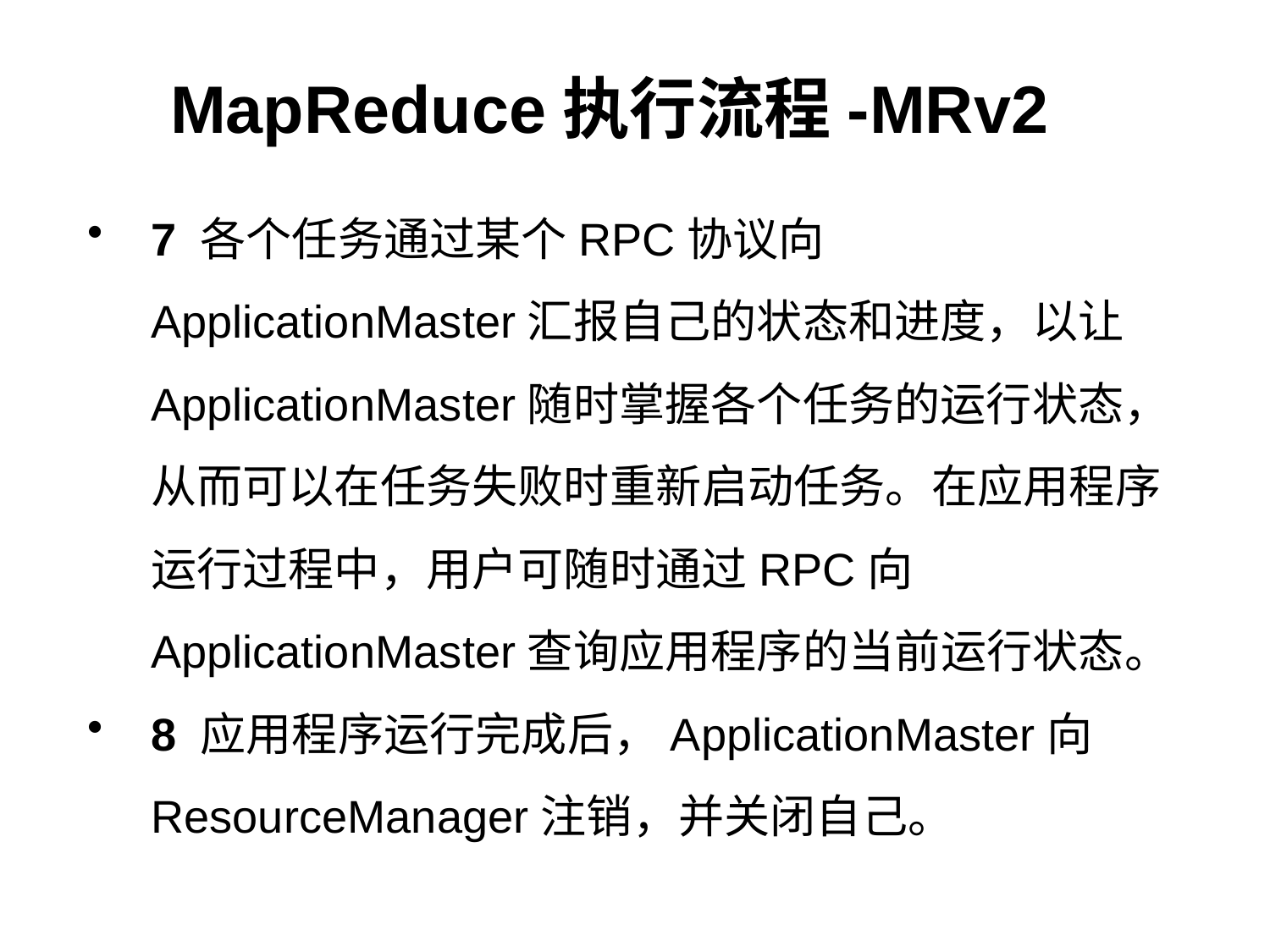

MapReduce执行流程-MRv2
7 各个任务通过某个RPC协议向ApplicationMaster汇报自己的状态和进度，以让ApplicationMaster随时掌握各个任务的运行状态，从而可以在任务失败时重新启动任务。在应用程序运行过程中，用户可随时通过RPC向ApplicationMaster查询应用程序的当前运行状态。
8 应用程序运行完成后，ApplicationMaster向ResourceManager注销，并关闭自己。